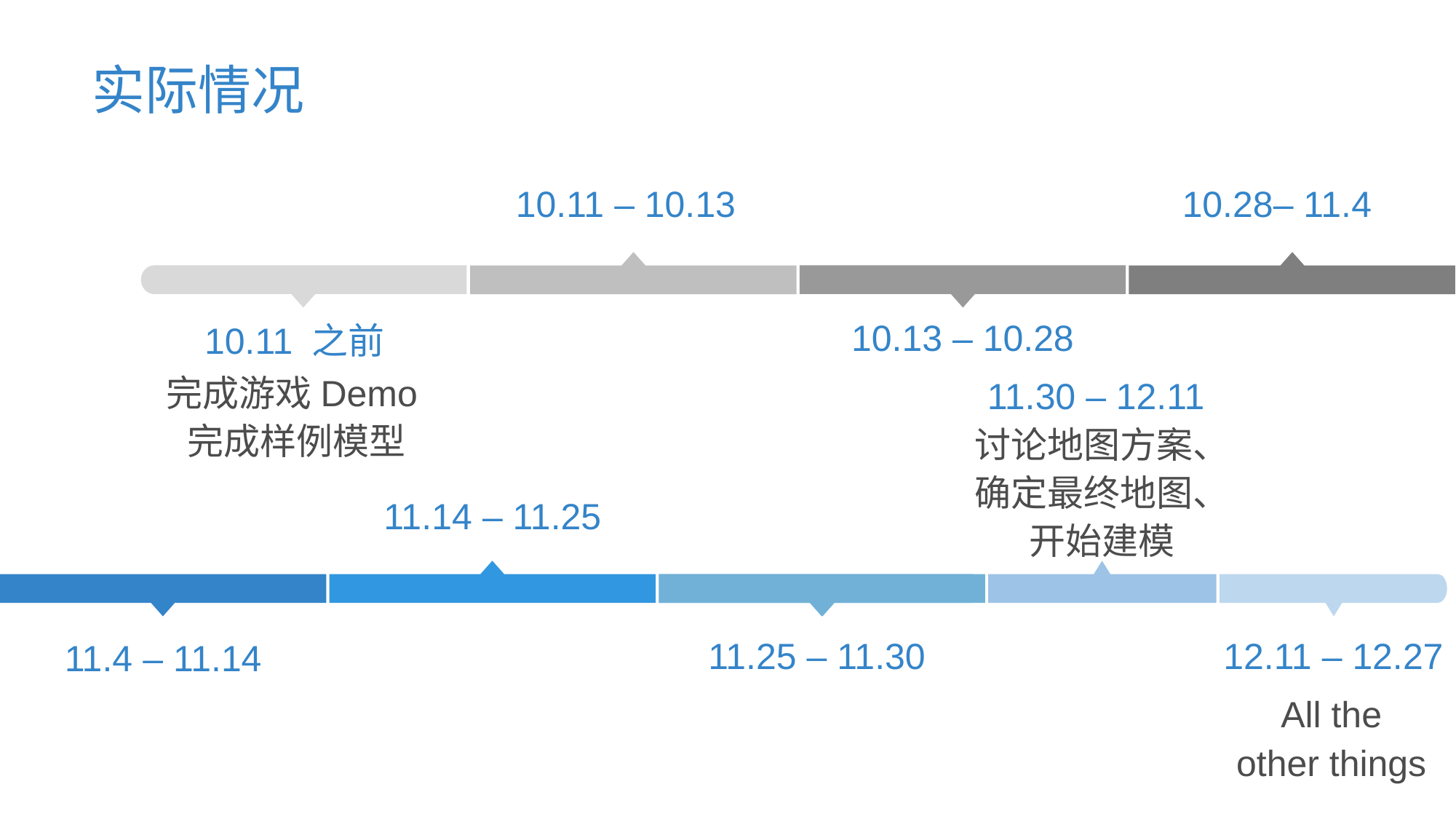

实际情况
10.28– 11.4
10.11 – 10.13

10.13 – 10.28
10.11 之前
完成游戏Demo完成样例模型
11.30 – 12.11
讨论地图方案、确定最终地图、开始建模
11.14 – 11.25

11.25 – 11.30
12.11 – 12.27
11.4 – 11.14
All the other things